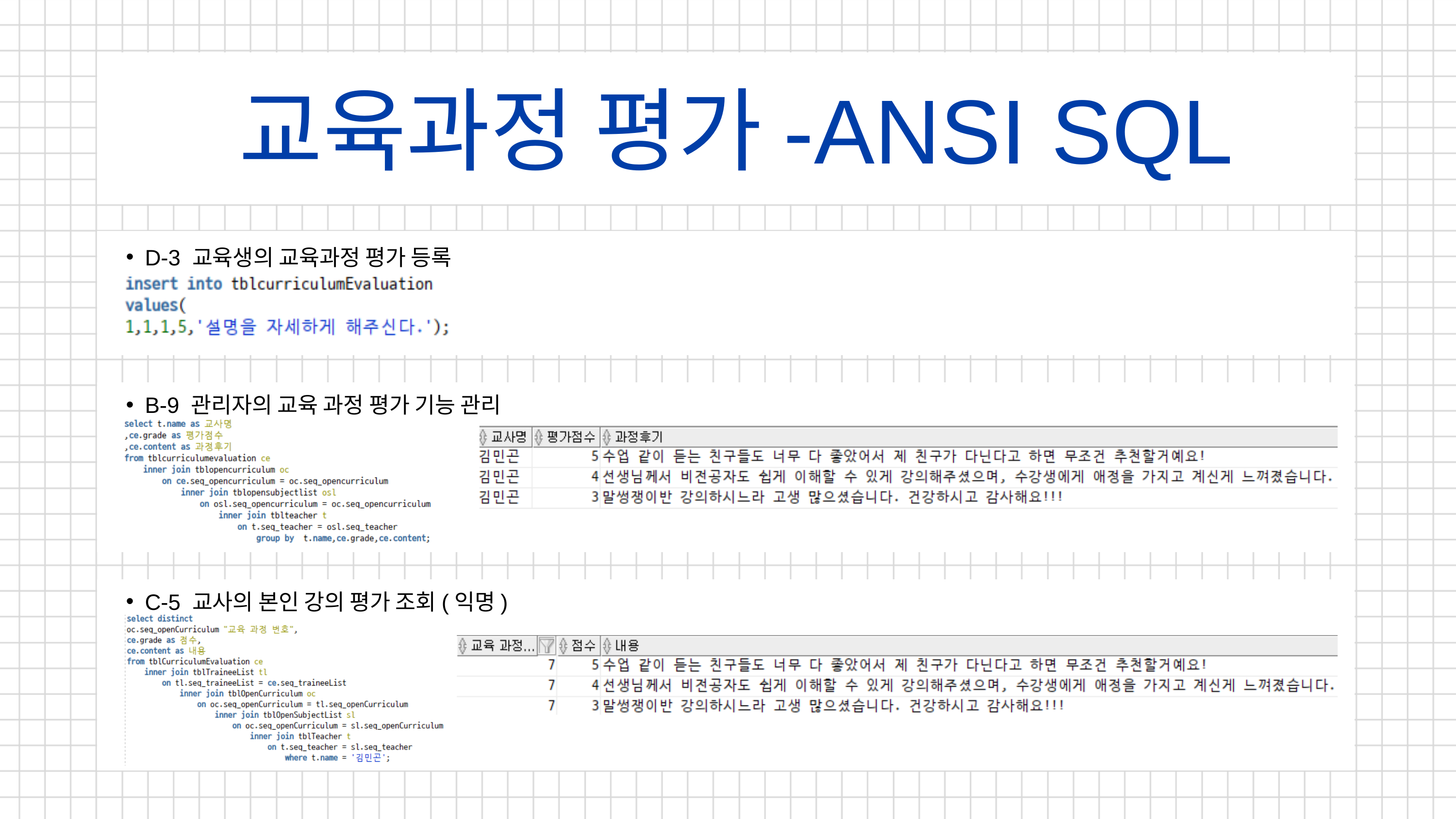

교육과정 평가-ANSI SQL

D-3 교육생의 교육과정 평가 등록

B-9 관리자의 교육 과정 평가 기능 관리

C-5 교사의 본인 강의 평가 조회(익명)